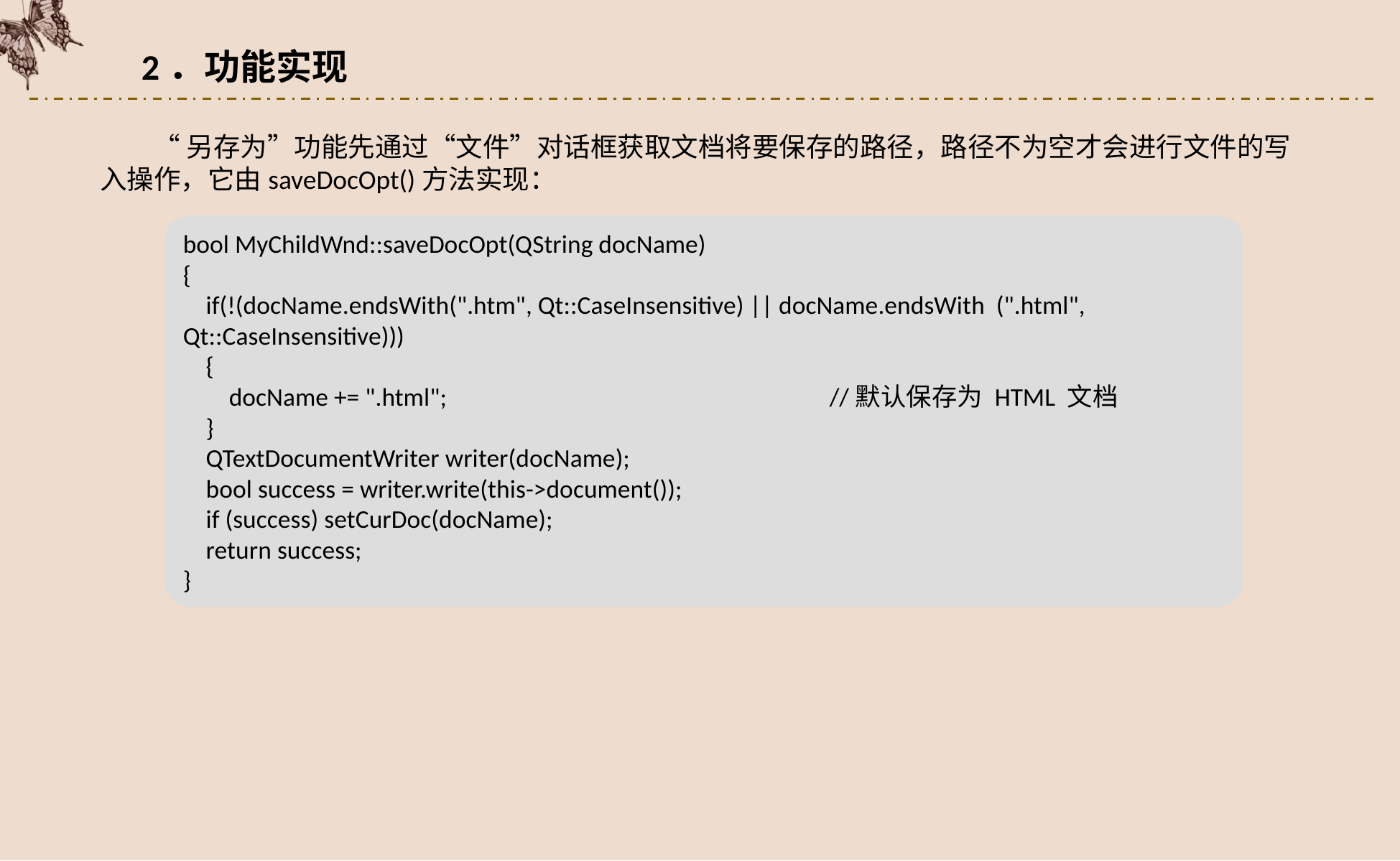

2．功能实现
“另存为”功能先通过“文件”对话框获取文档将要保存的路径，路径不为空才会进行文件的写入操作，它由saveDocOpt()方法实现：
bool MyChildWnd::saveDocOpt(QString docName)
{
    if(!(docName.endsWith(".htm", Qt::CaseInsensitive) || docName.endsWith  (".html", Qt::CaseInsensitive)))
    {
        docName += ".html";				//默认保存为 HTML 文档
    }
    QTextDocumentWriter writer(docName);
    bool success = writer.write(this->document());
    if (success) setCurDoc(docName);
    return success;
}